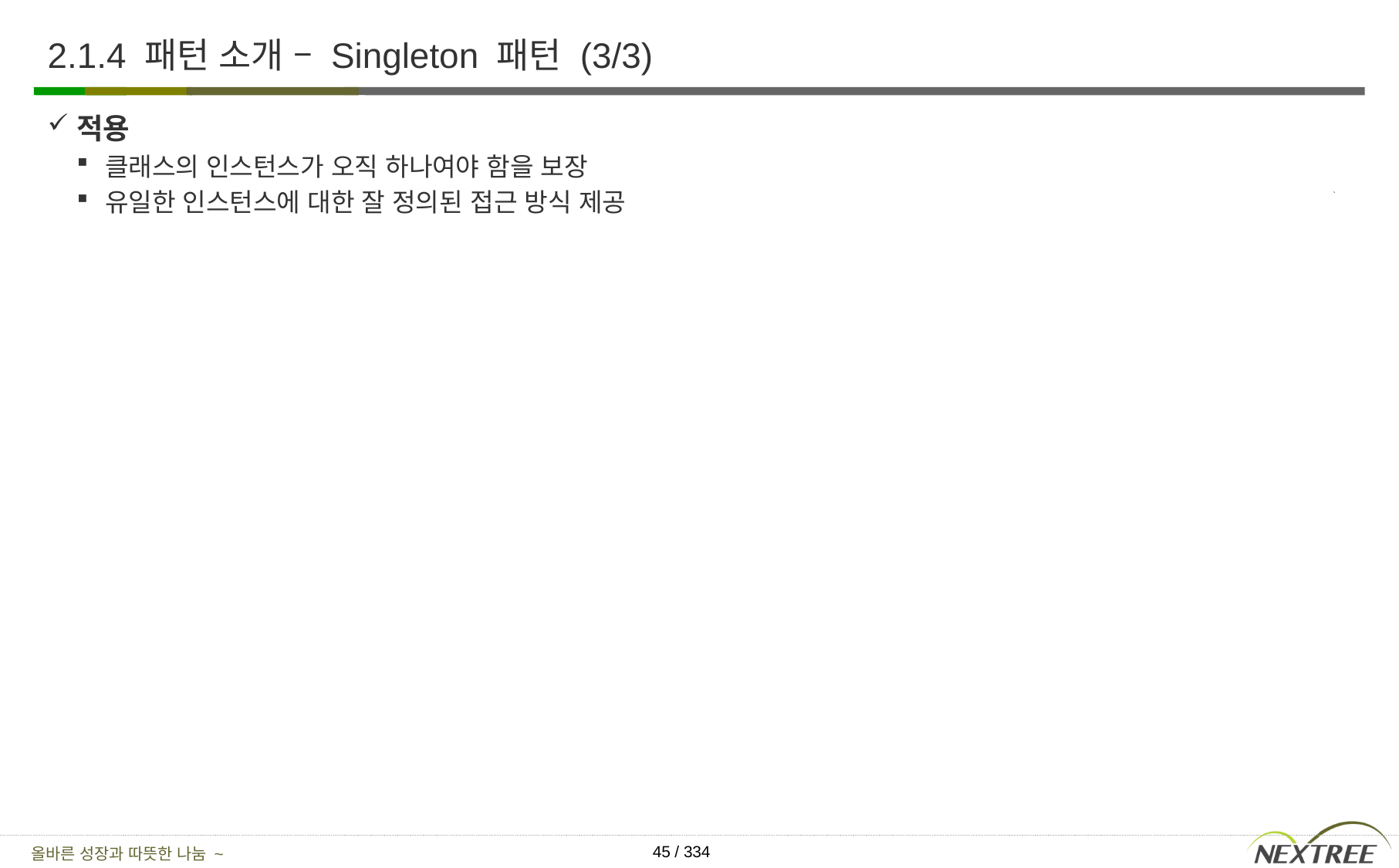

# 2.1.4 패턴 소개 – Singleton 패턴 (3/3)
적용
클래스의 인스턴스가 오직 하나여야 함을 보장
유일한 인스턴스에 대한 잘 정의된 접근 방식 제공